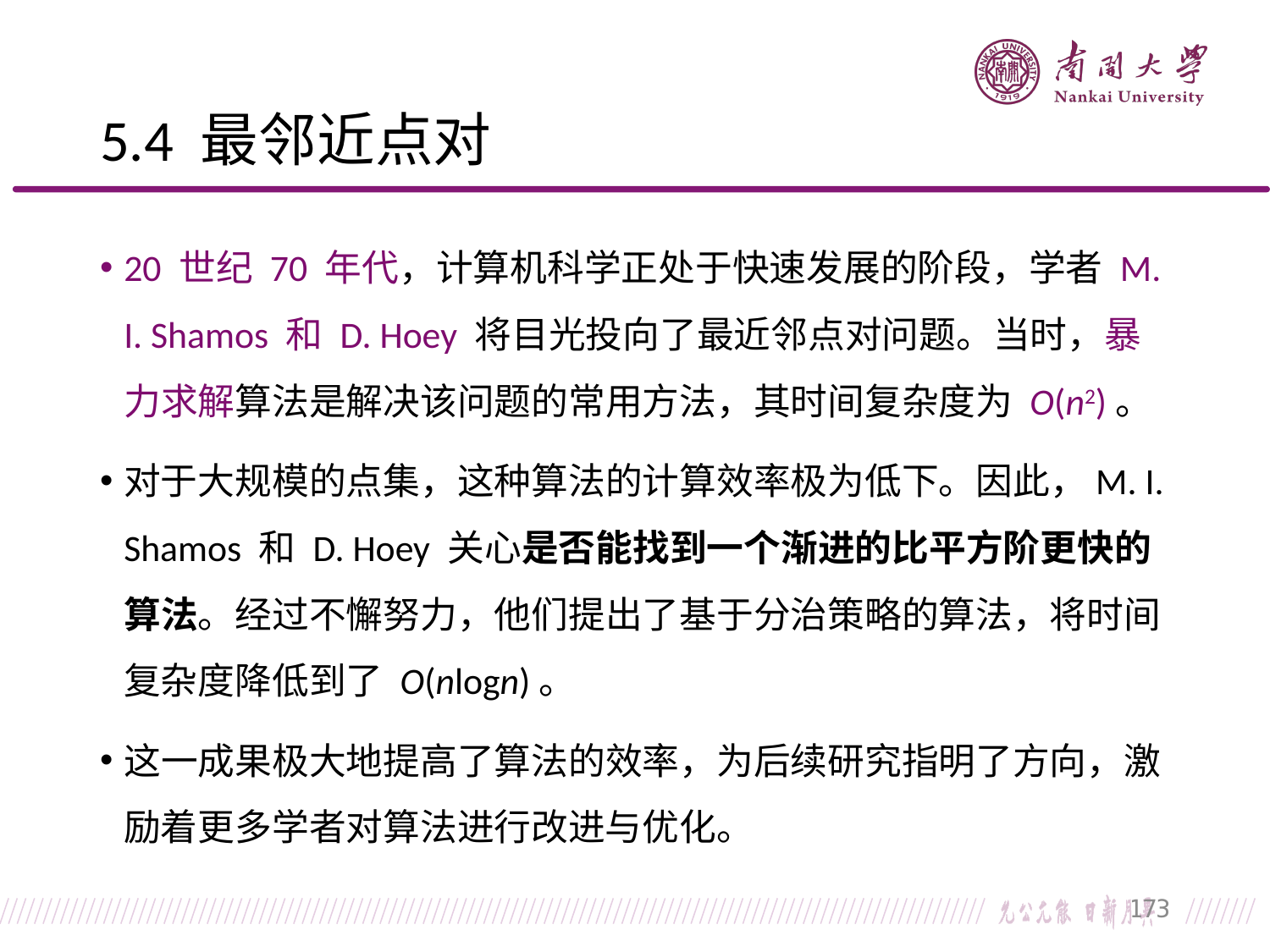

# 5.4 最邻近点对
20 世纪 70 年代，计算机科学正处于快速发展的阶段，学者 M. I. Shamos 和 D. Hoey 将目光投向了最近邻点对问题。当时，暴力求解算法是解决该问题的常用方法，其时间复杂度为 ​O(n2)。
对于大规模的点集，这种算法的计算效率极为低下。因此，M. I. Shamos 和 D. Hoey 关心是否能找到一个渐进的比平方阶更快的算法。经过不懈努力，他们提出了基于分治策略的算法，将时间复杂度降低到了 ​O(nlogn)。
这一成果极大地提高了算法的效率，为后续研究指明了方向，激励着更多学者对算法进行改进与优化。
173